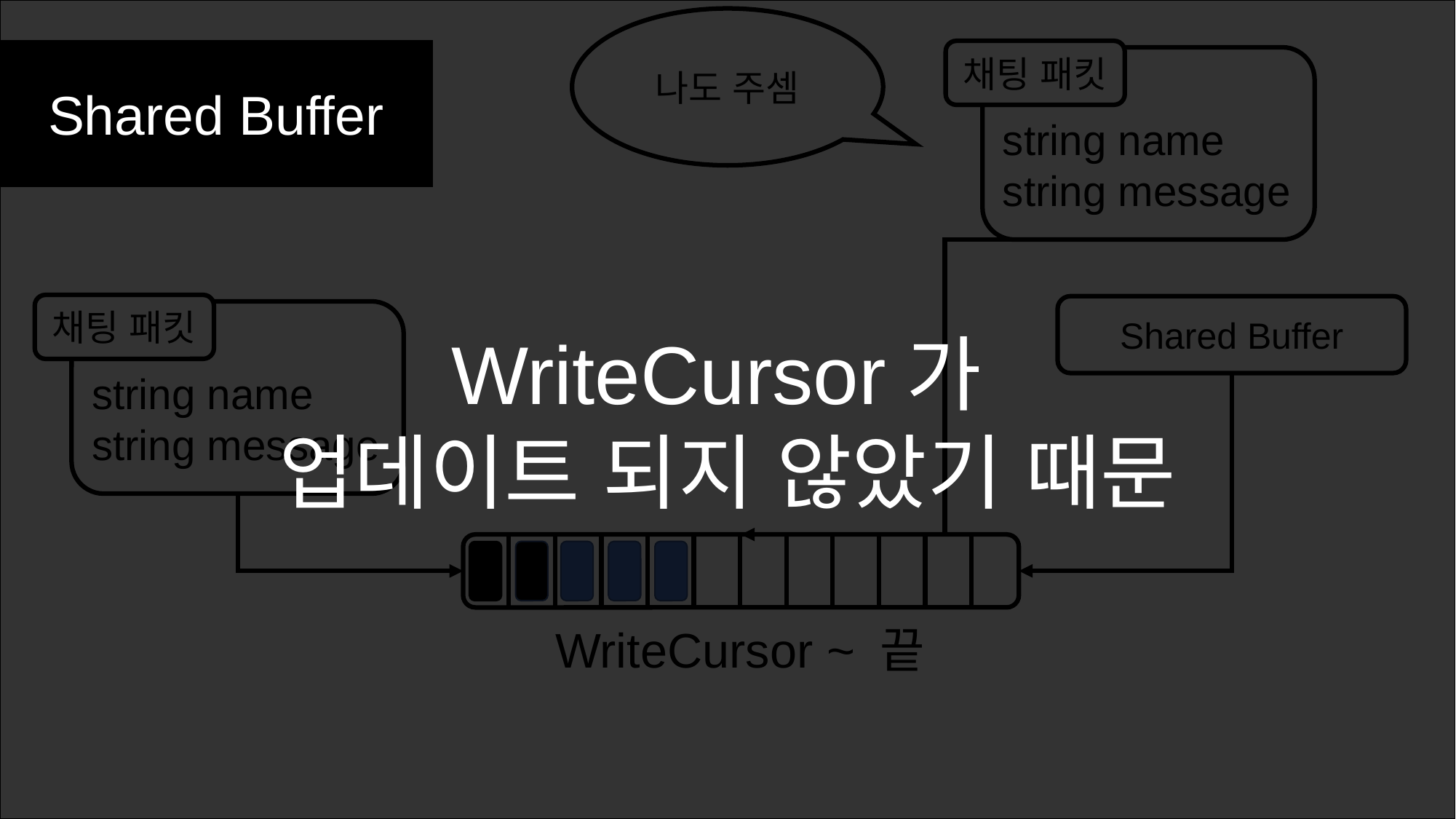

나도 주셈
Shared Buffer
채팅 패킷

string name
string message
채팅 패킷

string name
string message
Shared Buffer
WriteCursor가
업데이트 되지 않았기 때문

WriteCursor ~ 끝